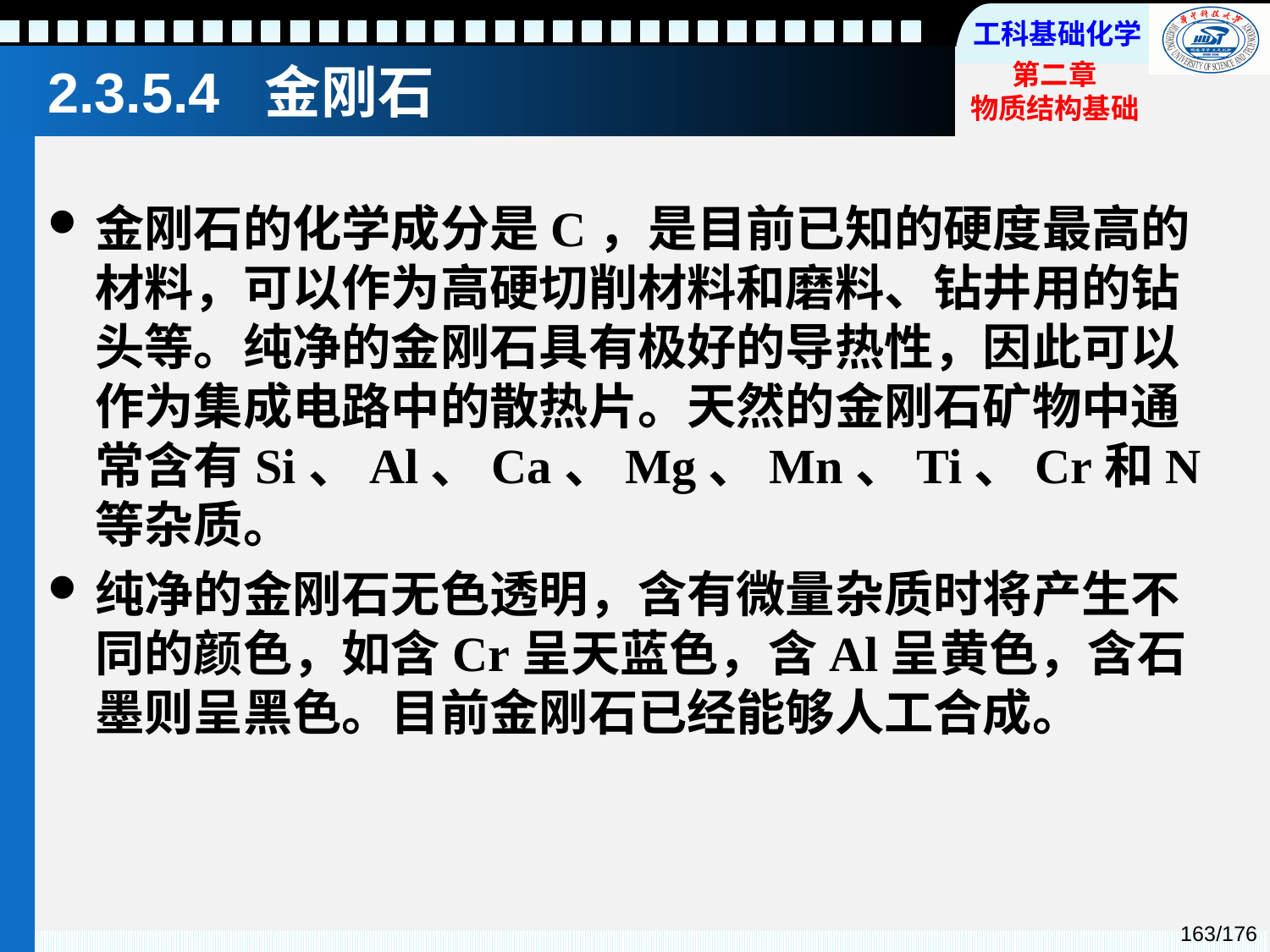

# 2.3.5.4  金刚石
金刚石的化学成分是C，是目前已知的硬度最高的材料，可以作为高硬切削材料和磨料、钻井用的钻头等。纯净的金刚石具有极好的导热性，因此可以作为集成电路中的散热片。天然的金刚石矿物中通常含有Si、Al、Ca、Mg、Mn、Ti、Cr和N等杂质。
纯净的金刚石无色透明，含有微量杂质时将产生不同的颜色，如含Cr呈天蓝色，含Al呈黄色，含石墨则呈黑色。目前金刚石已经能够人工合成。